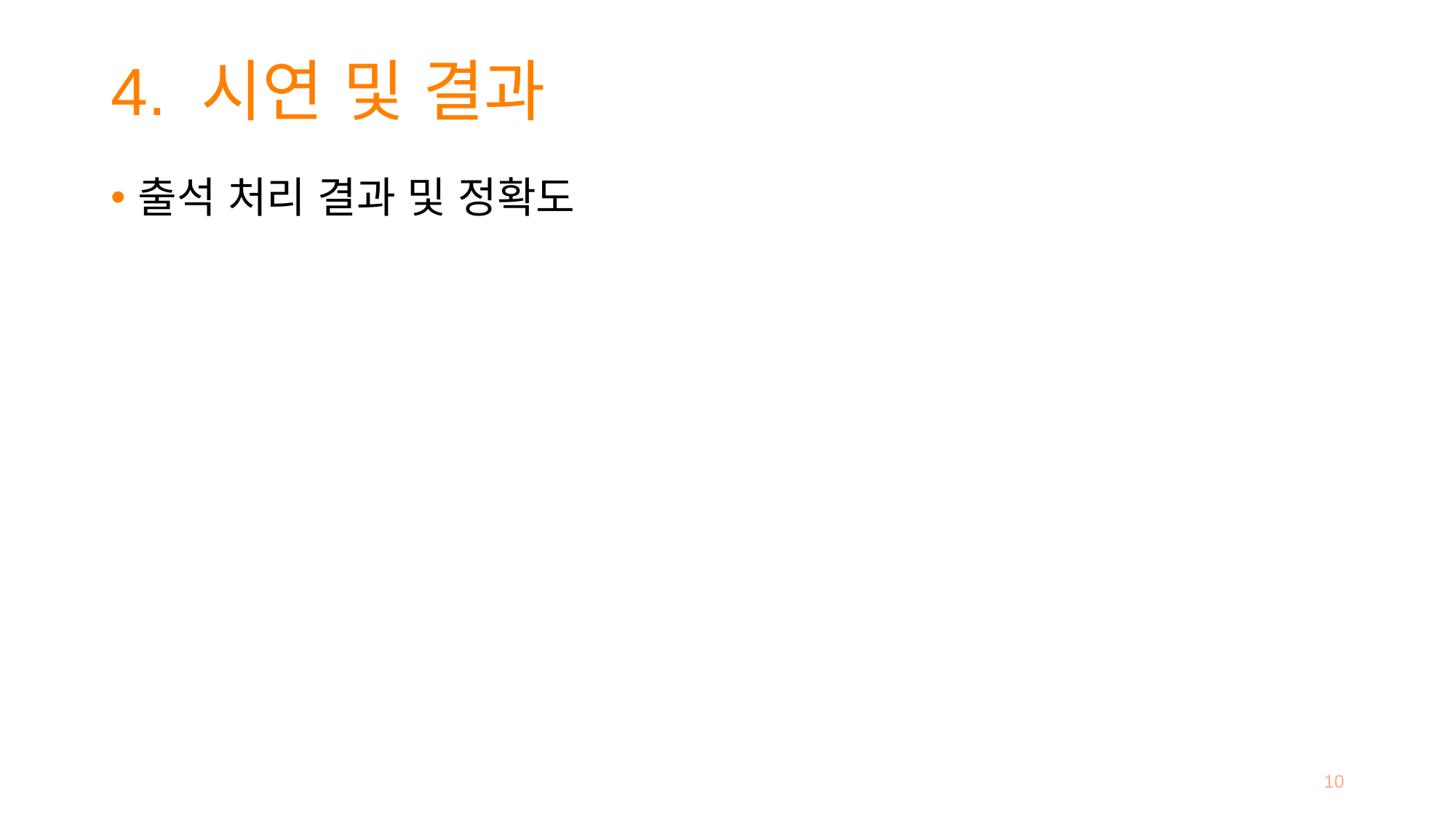

# 4. 시연 및 결과
출석 처리 결과 및 정확도
10